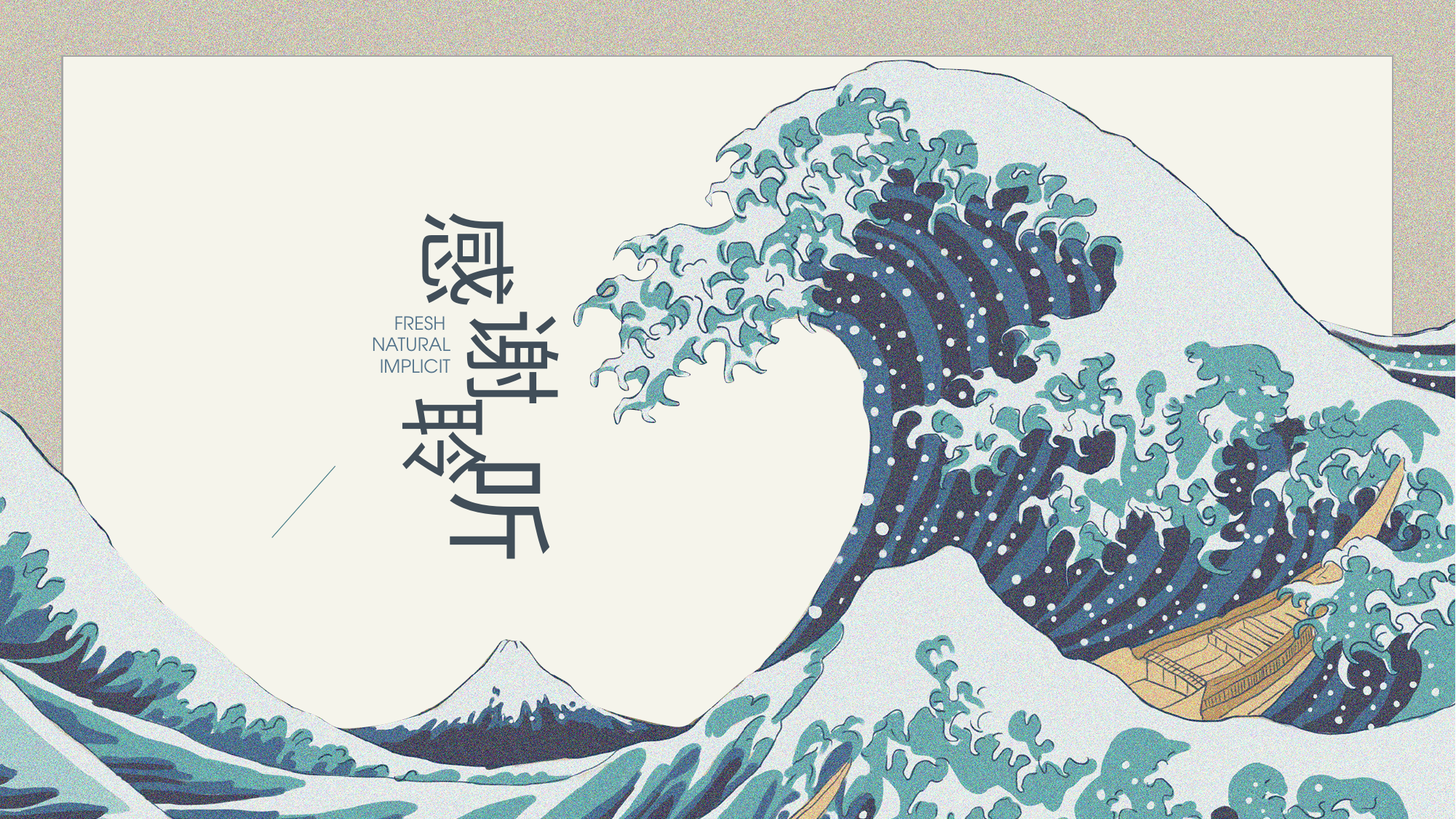

感
谢
FRESH
NATURAL
IMPLICIT
聆
听